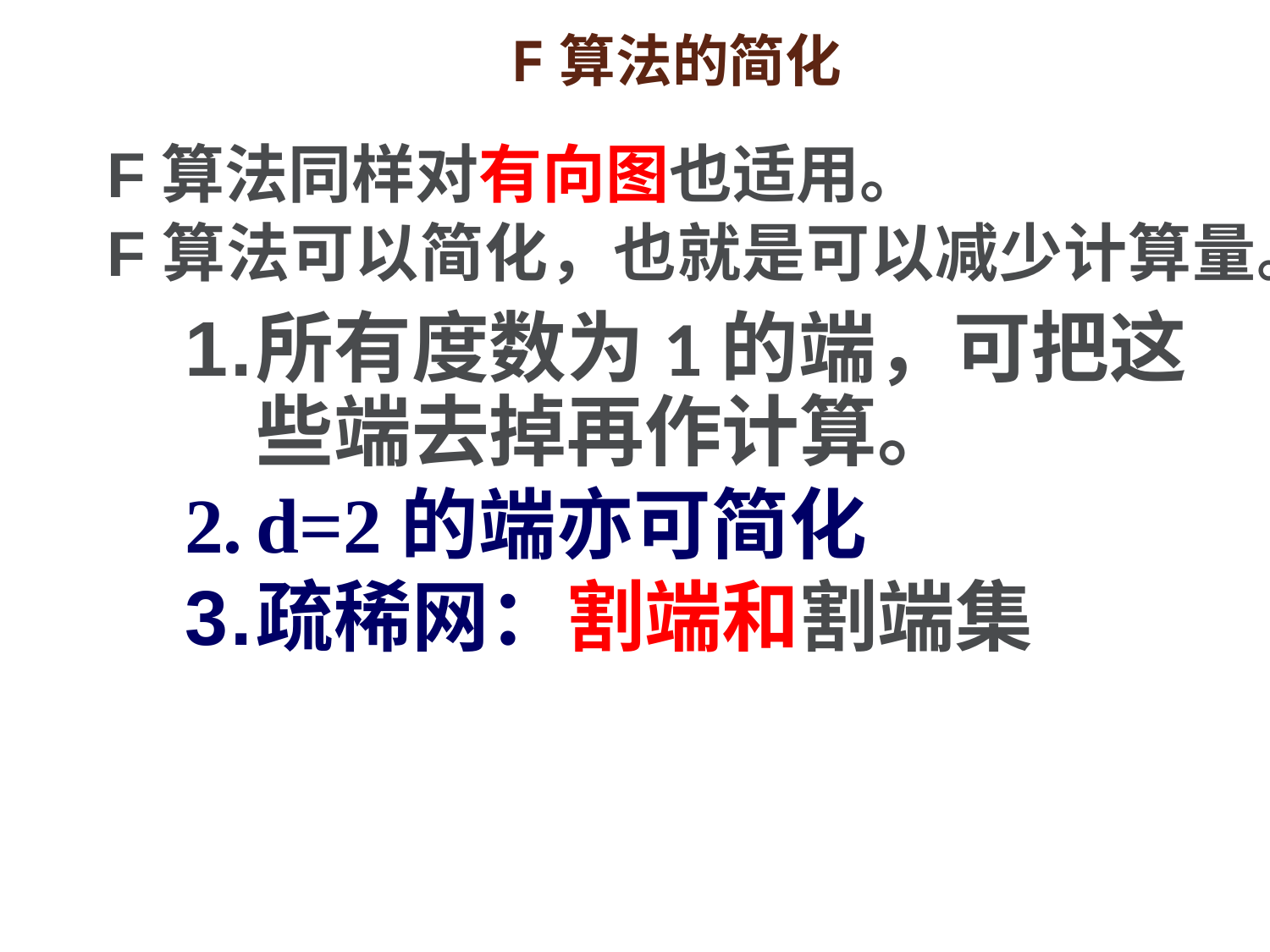

F算法的简化
F算法同样对有向图也适用。
F算法可以简化，也就是可以减少计算量。
所有度数为1的端，可把这些端去掉再作计算。
d=2的端亦可简化
疏稀网：割端和割端集